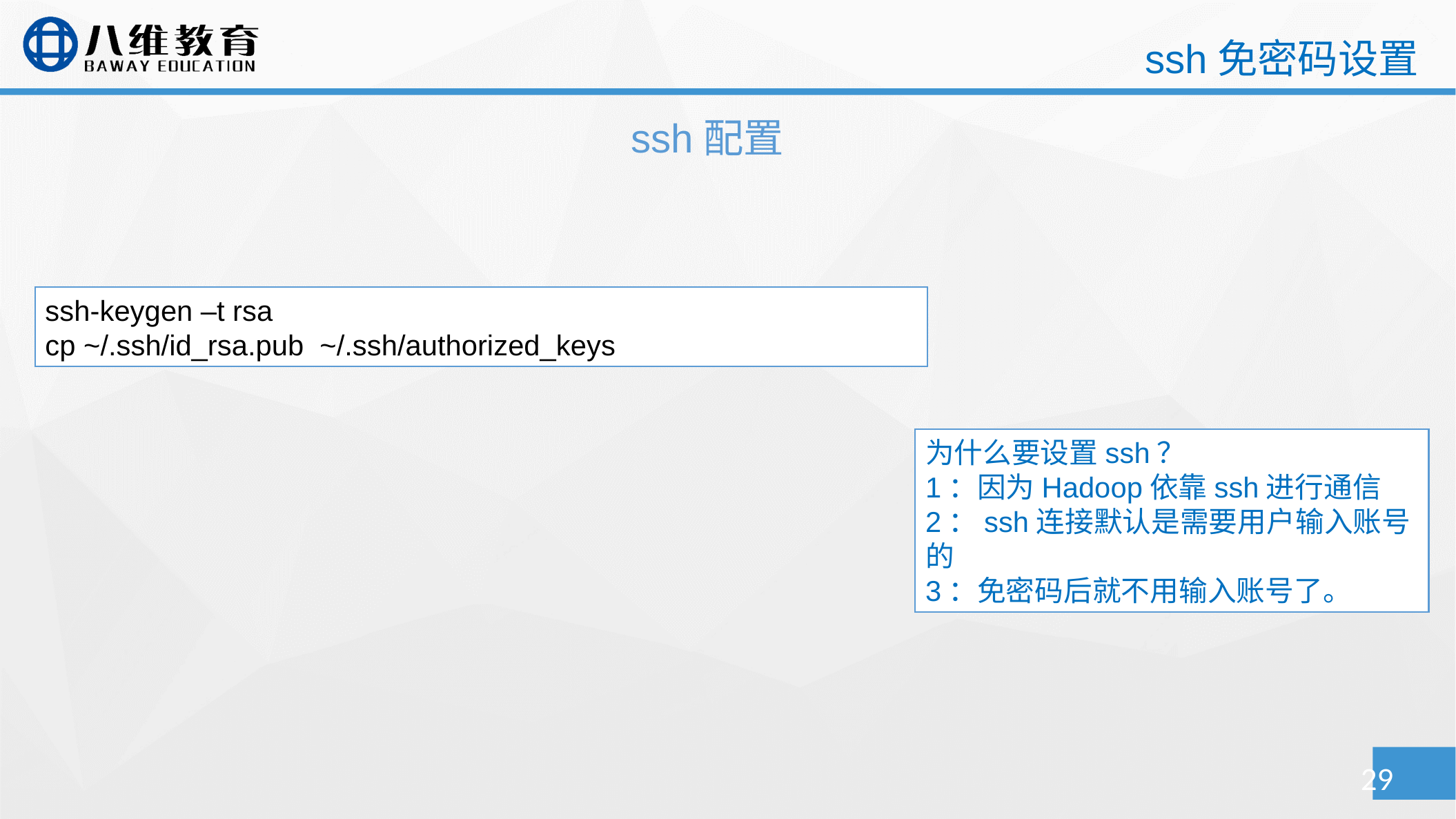

ssh免密码设置
ssh配置
ssh-keygen –t rsa
cp ~/.ssh/id_rsa.pub  ~/.ssh/authorized_keys
为什么要设置ssh？
1：因为Hadoop依靠ssh进行通信
2：ssh连接默认是需要用户输入账号的
3：免密码后就不用输入账号了。